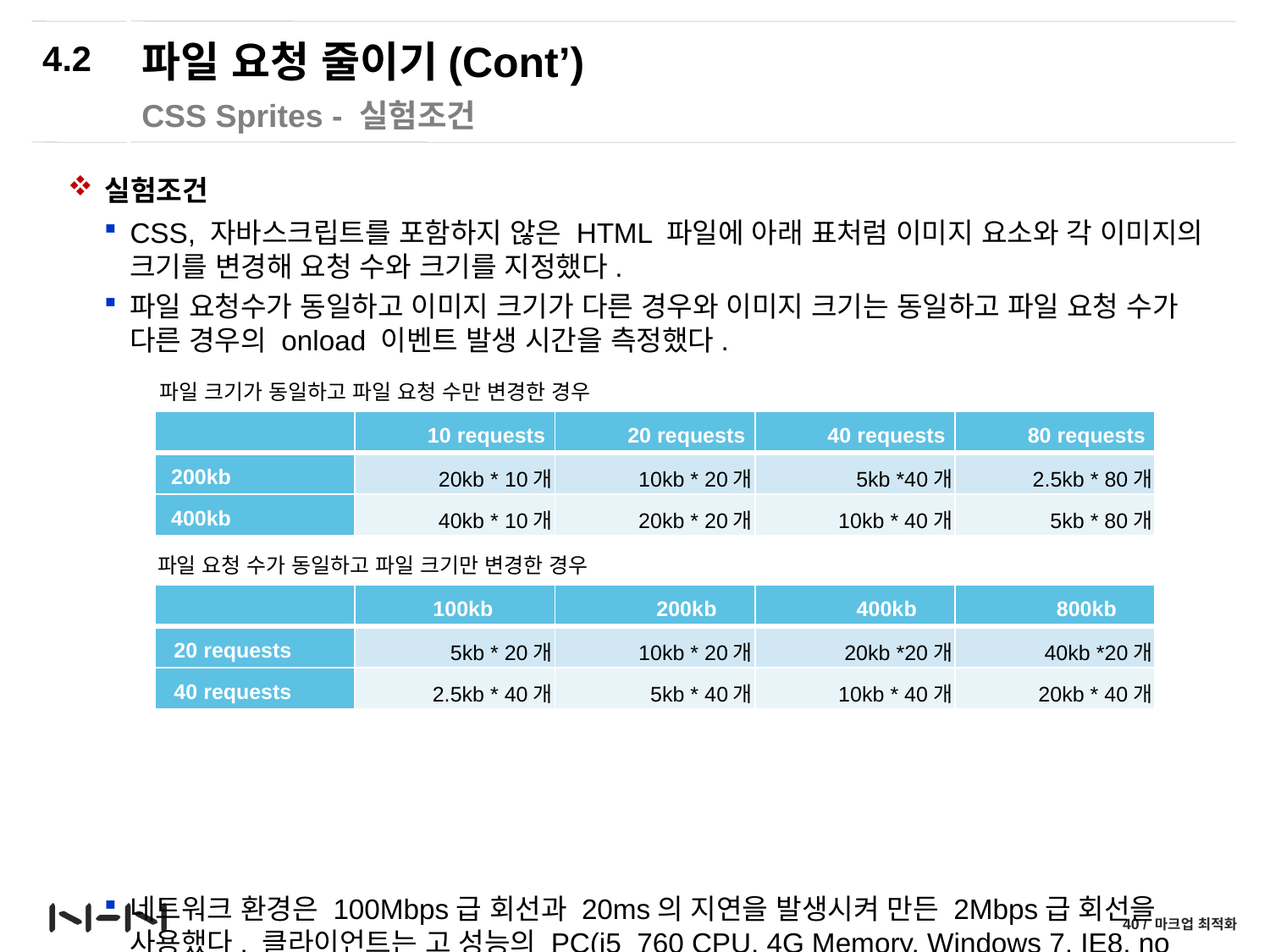

4.2
# 파일 요청 줄이기(Cont’)
CSS Sprites - 실험조건
실험조건
CSS, 자바스크립트를 포함하지 않은 HTML 파일에 아래 표처럼 이미지 요소와 각 이미지의 크기를 변경해 요청 수와 크기를 지정했다.
파일 요청수가 동일하고 이미지 크기가 다른 경우와 이미지 크기는 동일하고 파일 요청 수가 다른 경우의 onload 이벤트 발생 시간을 측정했다.

네트워크 환경은 100Mbps급 회선과 20ms의 지연을 발생시켜 만든 2Mbps급 회선을 사용했다. 클라이언트는 고 성능의 PC(i5_760 CPU, 4G Memory, Windows 7, IE8, no cache)와 저 성능의 PC(p4 2.8Ghz CPU, 1G Memory, Windows XP SP3, IE7, no-cache ) 2대를 기준으로 실험했다.

파일 크기가 동일하고 파일 요청 수만 변경한 경우
|  | 10 requests | 20 requests | 40 requests | 80 requests |
| --- | --- | --- | --- | --- |
| 200kb | 20kb \* 10개 | 10kb \* 20개 | 5kb \*40개 | 2.5kb \* 80개 |
| 400kb | 40kb \* 10개 | 20kb \* 20개 | 10kb \* 40개 | 5kb \* 80개 |
파일 요청 수가 동일하고 파일 크기만 변경한 경우
|  | 100kb | 200kb | 400kb | 800kb |
| --- | --- | --- | --- | --- |
| 20 requests | 5kb \* 20개 | 10kb \* 20개 | 20kb \*20개 | 40kb \*20개 |
| 40 requests | 2.5kb \* 40개 | 5kb \* 40개 | 10kb \* 40개 | 20kb \* 40개 |